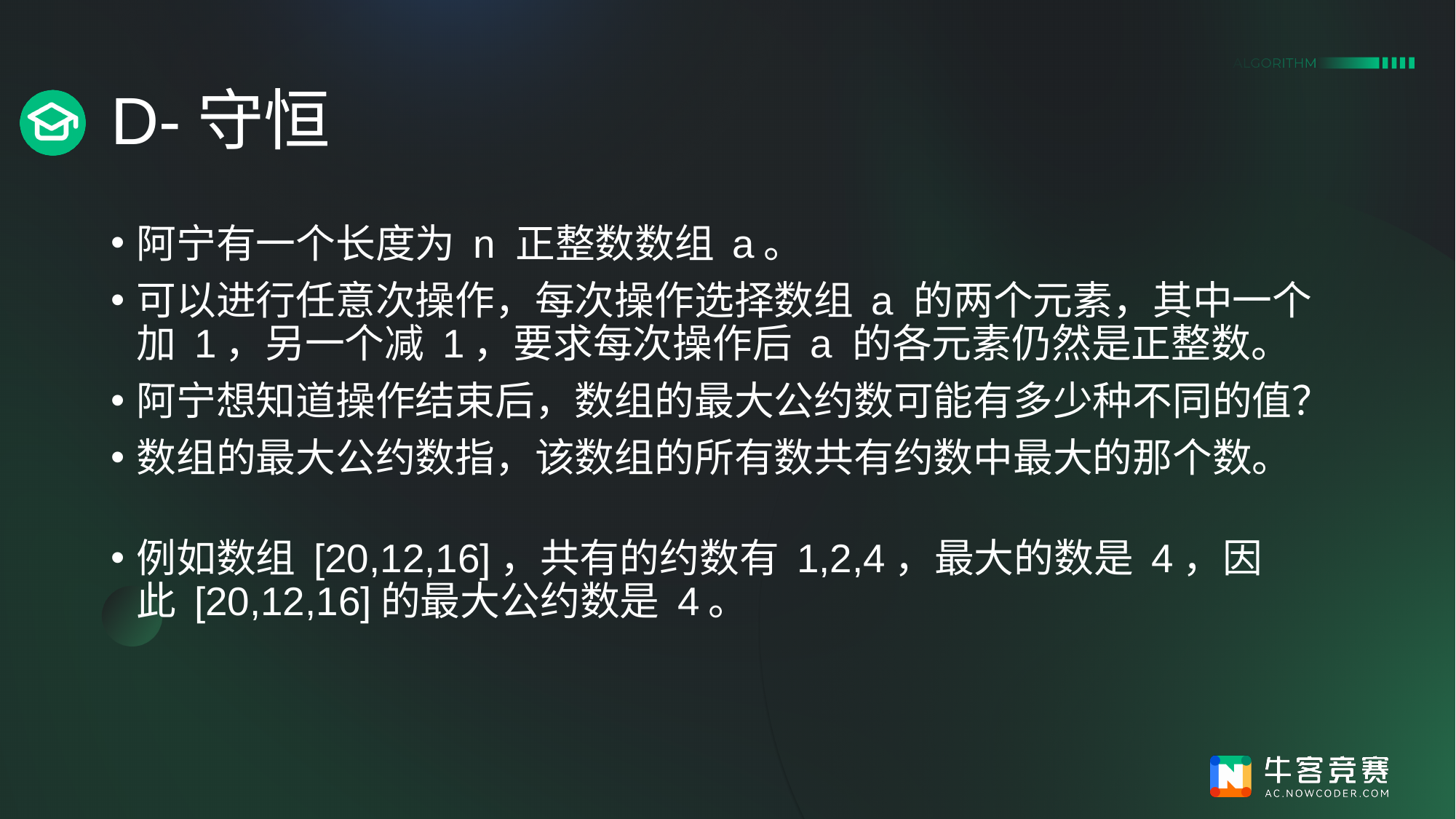

# D-守恒
阿宁有一个长度为 n 正整数数组 a。
可以进行任意次操作，每次操作选择数组 a 的两个元素，其中一个加 1，另一个减 1，要求每次操作后 a 的各元素仍然是正整数。
阿宁想知道操作结束后，数组的最大公约数可能有多少种不同的值？
数组的最大公约数指，该数组的所有数共有约数中最大的那个数。
例如数组 [20,12,16]，共有的约数有 1,2,4，最大的数是 4，因此 [20,12,16]的最大公约数是 4。